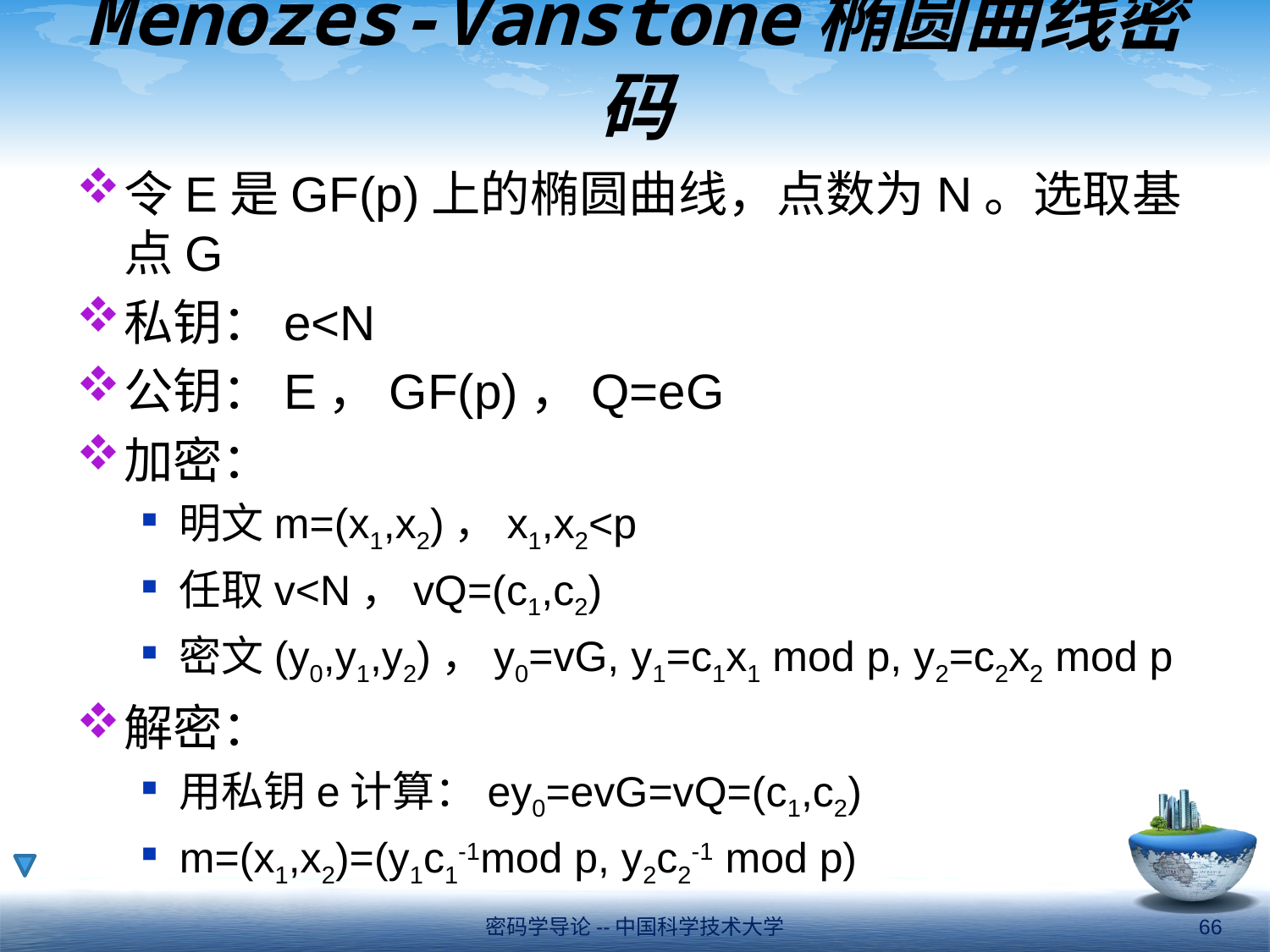

# Menozes-Vanstone椭圆曲线密码
令E是GF(p)上的椭圆曲线，点数为N。选取基点G
私钥：e<N
公钥：E，GF(p)，Q=eG
加密：
明文m=(x1,x2)，x1,x2<p
任取v<N，vQ=(c1,c2)
密文(y0,y1,y2)，y0=vG, y1=c1x1 mod p, y2=c2x2 mod p
解密：
用私钥e计算：ey0=evG=vQ=(c1,c2)
m=(x1,x2)=(y1c1-1mod p, y2c2-1 mod p)

密码学导论--中国科学技术大学
66